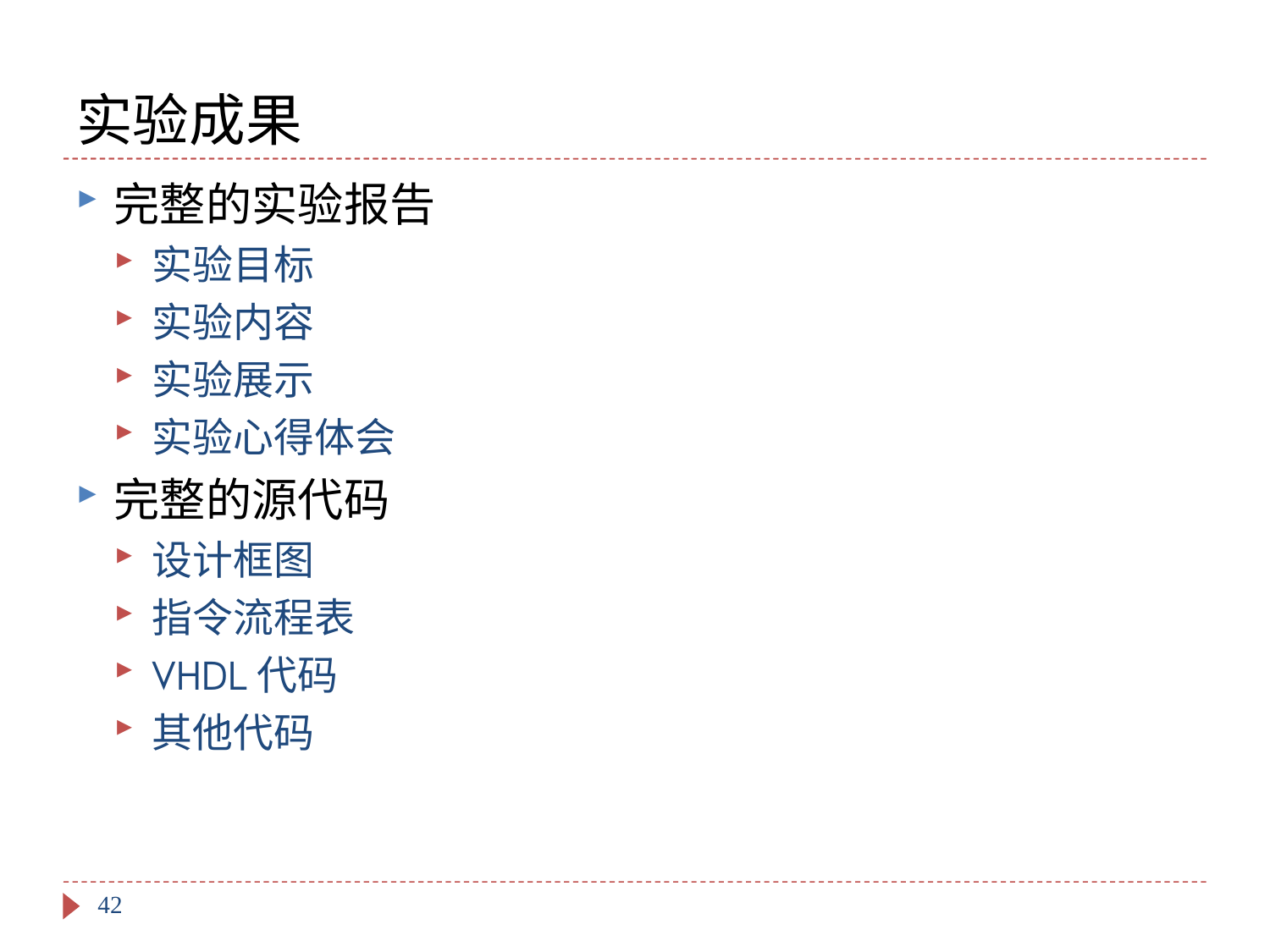

# 实验成果
完整的实验报告
实验目标
实验内容
实验展示
实验心得体会
完整的源代码
设计框图
指令流程表
VHDL代码
其他代码

42